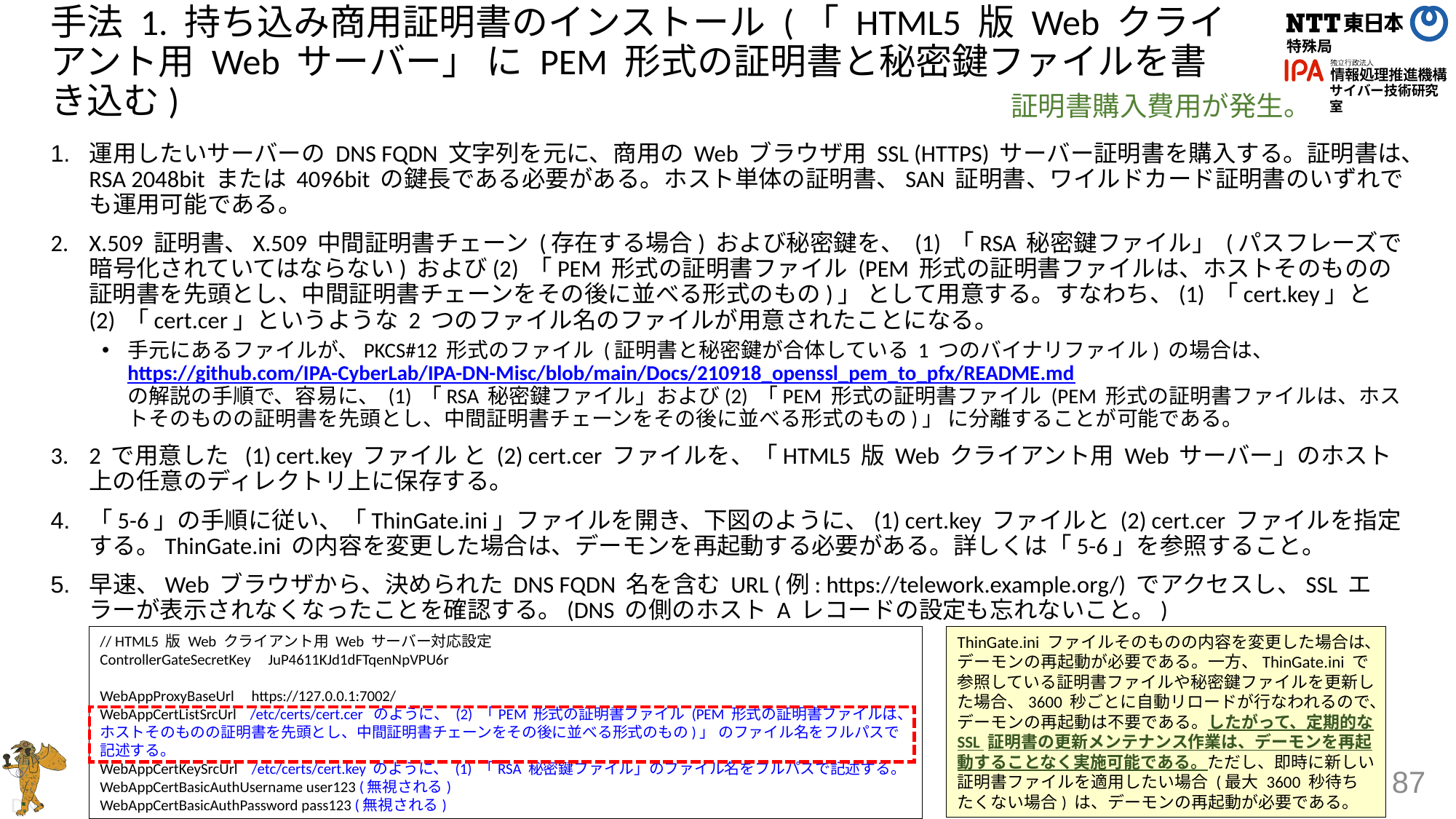

# 手法 1. 持ち込み商用証明書のインストール (「 HTML5 版 Web クライアント用 Web サーバー」 に PEM 形式の証明書と秘密鍵ファイルを書き込む)
証明書購入費用が発生。
運用したいサーバーの DNS FQDN 文字列を元に、商用の Web ブラウザ用 SSL (HTTPS) サーバー証明書を購入する。証明書は、RSA 2048bit または 4096bit の鍵長である必要がある。ホスト単体の証明書、SAN 証明書、ワイルドカード証明書のいずれでも運用可能である。
X.509 証明書、X.509 中間証明書チェーン (存在する場合) および秘密鍵を、 (1) 「RSA 秘密鍵ファイル」 (パスフレーズで暗号化されていてはならない) および(2) 「PEM 形式の証明書ファイル (PEM 形式の証明書ファイルは、ホストそのものの証明書を先頭とし、中間証明書チェーンをその後に並べる形式のもの)」 として用意する。すなわち、(1) 「cert.key」と (2) 「cert.cer」というような 2 つのファイル名のファイルが用意されたことになる。
手元にあるファイルが、PKCS#12 形式のファイル (証明書と秘密鍵が合体している 1 つのバイナリファイル) の場合は、
https://github.com/IPA-CyberLab/IPA-DN-Misc/blob/main/Docs/210918_openssl_pem_to_pfx/README.md
の解説の手順で、容易に、 (1) 「RSA 秘密鍵ファイル」および(2) 「PEM 形式の証明書ファイル (PEM 形式の証明書ファイルは、ホストそのものの証明書を先頭とし、中間証明書チェーンをその後に並べる形式のもの)」 に分離することが可能である。
2 で用意した  (1) cert.key ファイル と (2) cert.cer ファイルを、「HTML5 版 Web クライアント用 Web サーバー」のホスト上の任意のディレクトリ上に保存する。
「5-6」の手順に従い、「ThinGate.ini」ファイルを開き、下図のように、(1) cert.key ファイルと (2) cert.cer ファイルを指定する。ThinGate.ini の内容を変更した場合は、デーモンを再起動する必要がある。詳しくは「5-6」を参照すること。
早速、Web ブラウザから、決められた DNS FQDN 名を含む URL (例: https://telework.example.org/) でアクセスし、SSL エラーが表示されなくなったことを確認する。(DNS の側のホスト A レコードの設定も忘れないこと。)
// HTML5 版 Web クライアント用 Web サーバー対応設定
ControllerGateSecretKey     JuP4611KJd1dFTqenNpVPU6r

WebAppProxyBaseUrl     https://127.0.0.1:7002/
WebAppCertListSrcUrl    /etc/certs/cert.cer  のように、 (2) 「PEM 形式の証明書ファイル (PEM 形式の証明書ファイルは、ホストそのものの証明書を先頭とし、中間証明書チェーンをその後に並べる形式のもの)」 のファイル名をフルパスで記述する。
WebAppCertKeySrcUrl    /etc/certs/cert.key のように、 (1) 「RSA 秘密鍵ファイル」のファイル名をフルパスで記述する。
WebAppCertBasicAuthUsername user123 (無視される)
WebAppCertBasicAuthPassword pass123 (無視される)
ThinGate.ini ファイルそのものの内容を変更した場合は、デーモンの再起動が必要である。一方、ThinGate.ini で参照している証明書ファイルや秘密鍵ファイルを更新した場合、3600 秒ごとに自動リロードが行なわれるので、デーモンの再起動は不要である。したがって、定期的な SSL 証明書の更新メンテナンス作業は、デーモンを再起動することなく実施可能である。ただし、即時に新しい証明書ファイルを適用したい場合 (最大 3600 秒待ちたくない場合) は、デーモンの再起動が必要である。

87